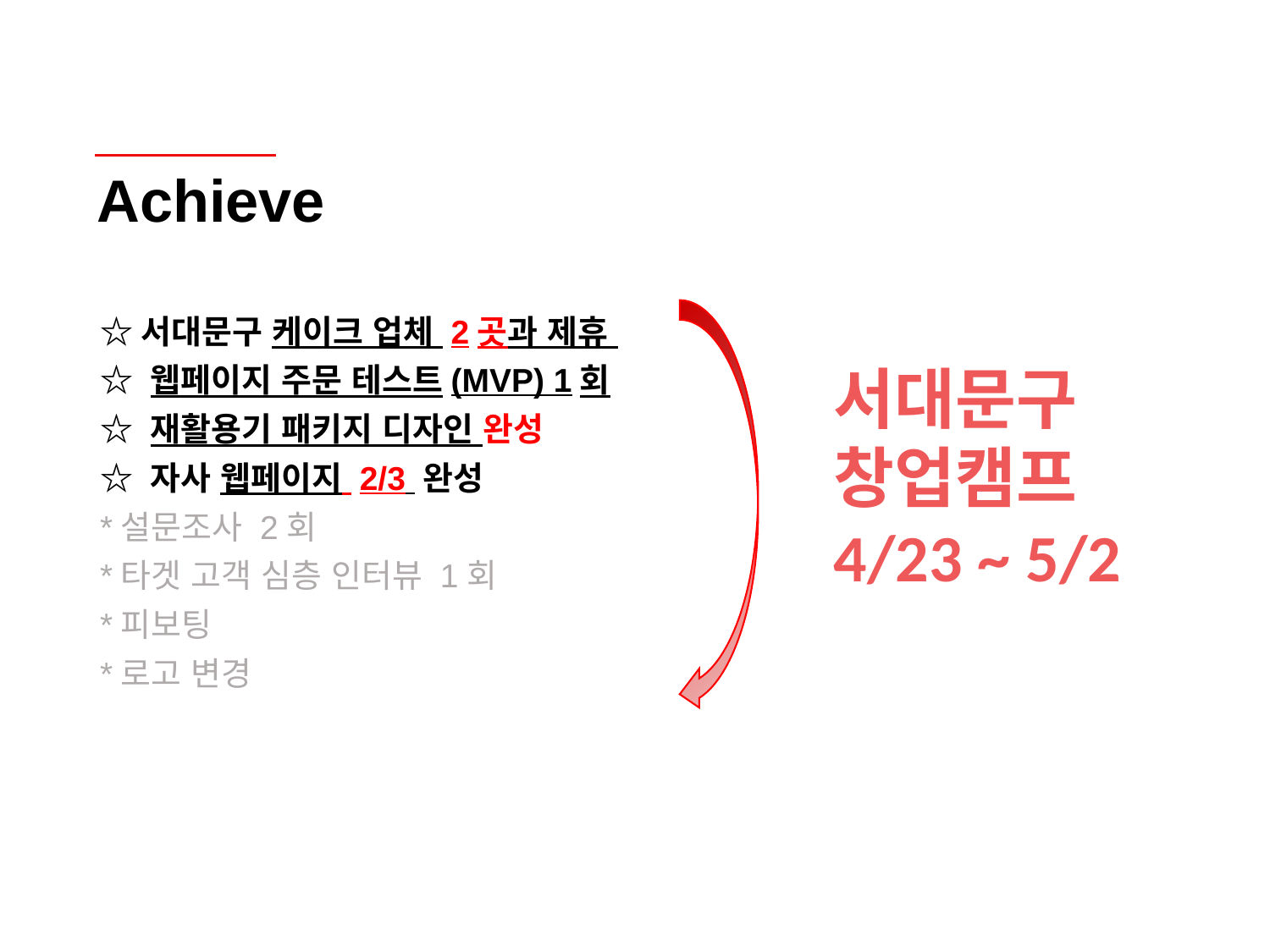

# Achieve

☆서대문구 케이크 업체 2곳과 제휴
☆ 웹페이지 주문 테스트(MVP) 1회
☆ 재활용기 패키지 디자인 완성
☆ 자사 웹페이지 2/3 완성
*설문조사 2회
*타겟 고객 심층 인터뷰 1회
*피보팅
*로고 변경
서대문구
창업캠프
4/23 ~ 5/2